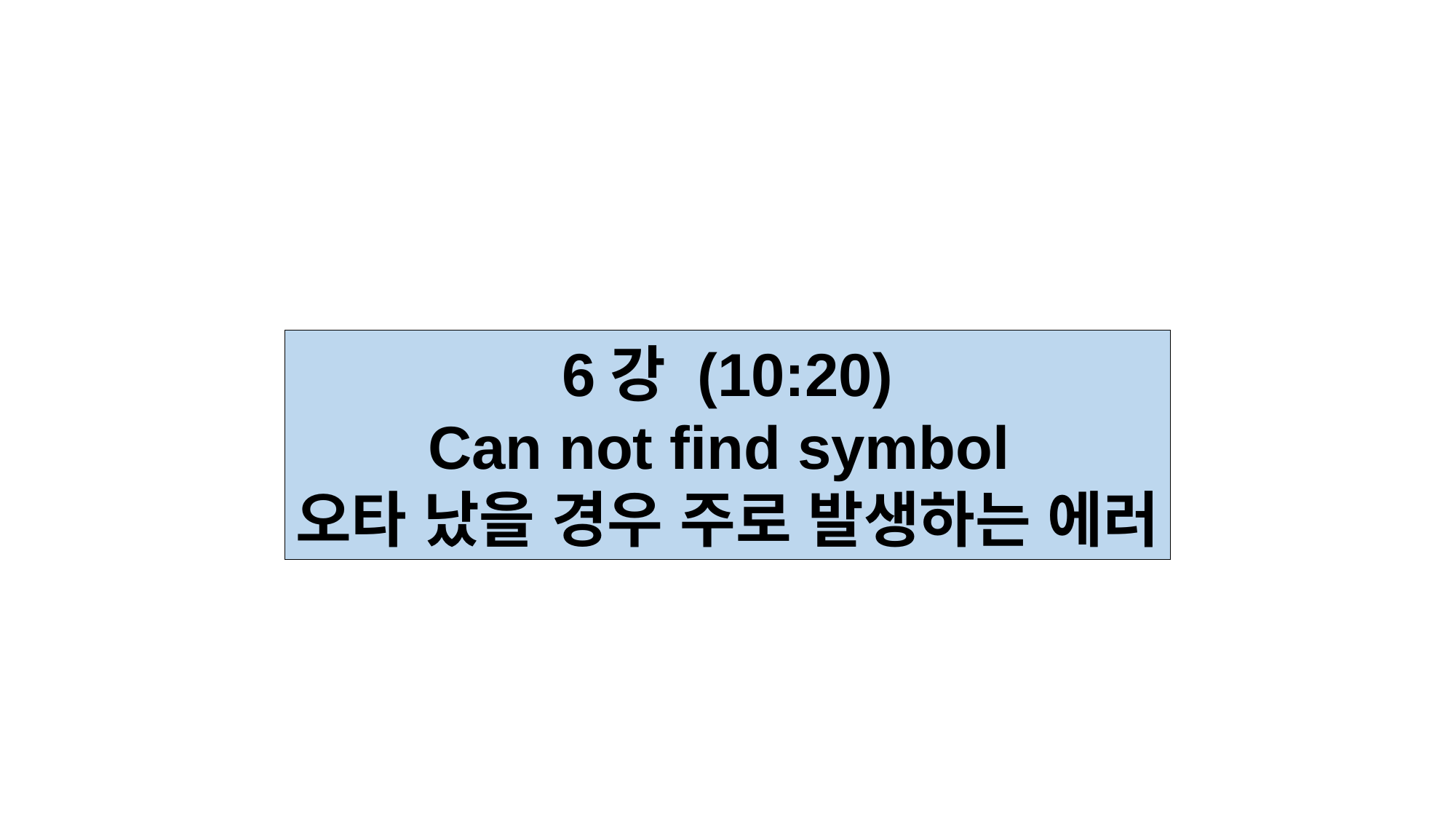

6강 (10:20)
Can not find symbol
오타 났을 경우 주로 발생하는 에러